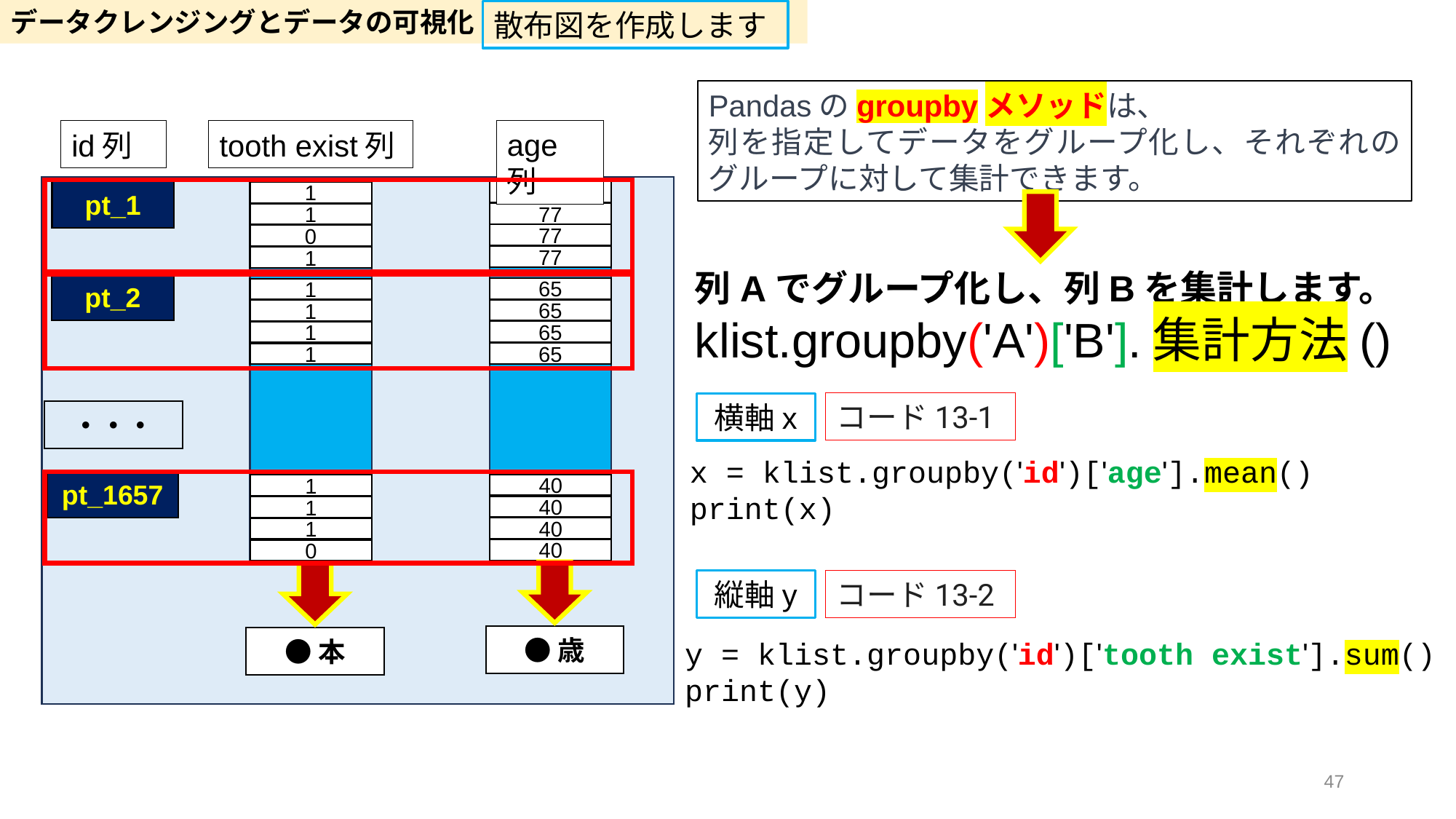

データクレンジングとデータの可視化
散布図を作成します
Pandasのgroupbyメソッドは、
列を指定してデータをグループ化し、それぞれのグループに対して集計できます。
id列
tooth exist列
age列

pt_1
77
1

77
1
77
0
77
1
列Aでグループ化し、列Bを集計します。
klist.groupby('A')['B'].集計方法()
pt_2

65
1
65
1
65
1
65
1
コード13-1
横軸x
・・・
x = klist.groupby('id')['age'].mean()
print(x)
pt_1657

40
1
40
1
40
1
40
0

縦軸y
コード13-2
●歳
●本
y = klist.groupby('id')['tooth exist'].sum()
print(y)
47